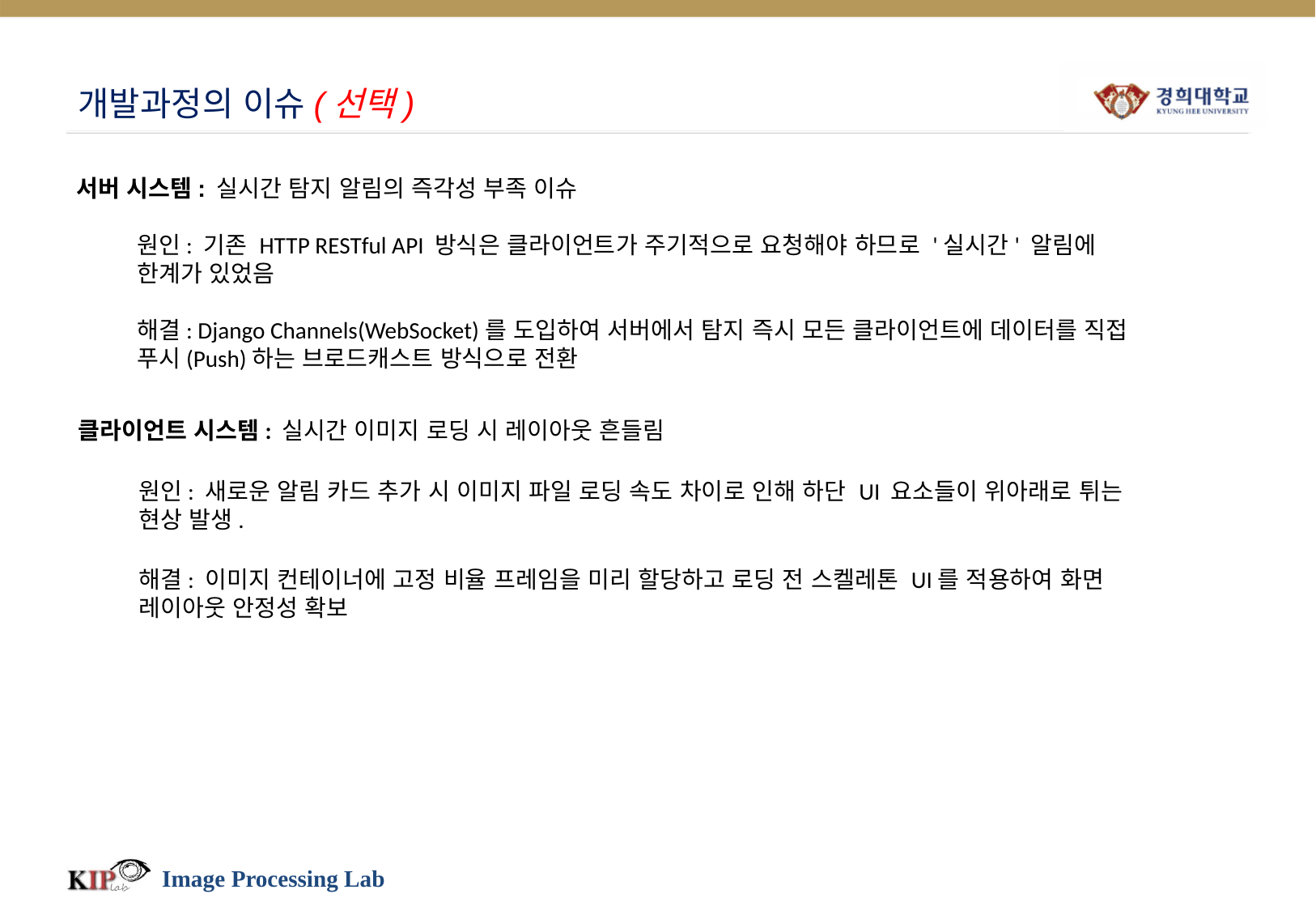

# 개발과정의 이슈(선택)
서버 시스템: 실시간 탐지 알림의 즉각성 부족 이슈

원인: 기존 HTTP RESTful API 방식은 클라이언트가 주기적으로 요청해야 하므로 '실시간' 알림에 한계가 있었음

해결: Django Channels(WebSocket)를 도입하여 서버에서 탐지 즉시 모든 클라이언트에 데이터를 직접 푸시(Push)하는 브로드캐스트 방식으로 전환

클라이언트 시스템: 실시간 이미지 로딩 시 레이아웃 흔들림

원인: 새로운 알림 카드 추가 시 이미지 파일 로딩 속도 차이로 인해 하단 UI 요소들이 위아래로 튀는 현상 발생.

해결: 이미지 컨테이너에 고정 비율 프레임을 미리 할당하고 로딩 전 스켈레톤 UI를 적용하여 화면 레이아웃 안정성 확보

Image Processing Lab